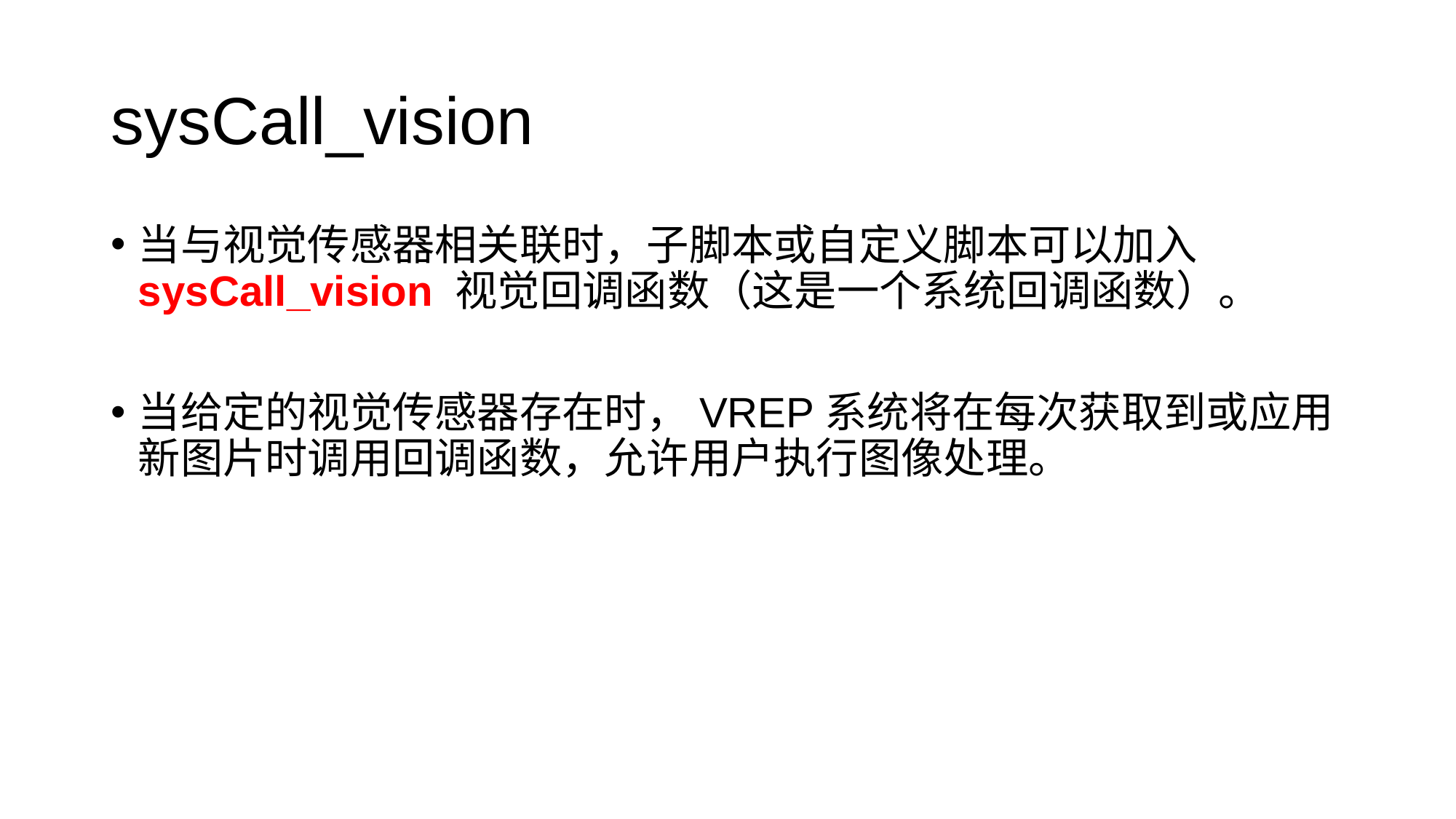

# sysCall_vision
当与视觉传感器相关联时，子脚本或自定义脚本可以加入sysCall_vision 视觉回调函数（这是一个系统回调函数）。

当给定的视觉传感器存在时，VREP系统将在每次获取到或应用新图片时调用回调函数，允许用户执行图像处理。